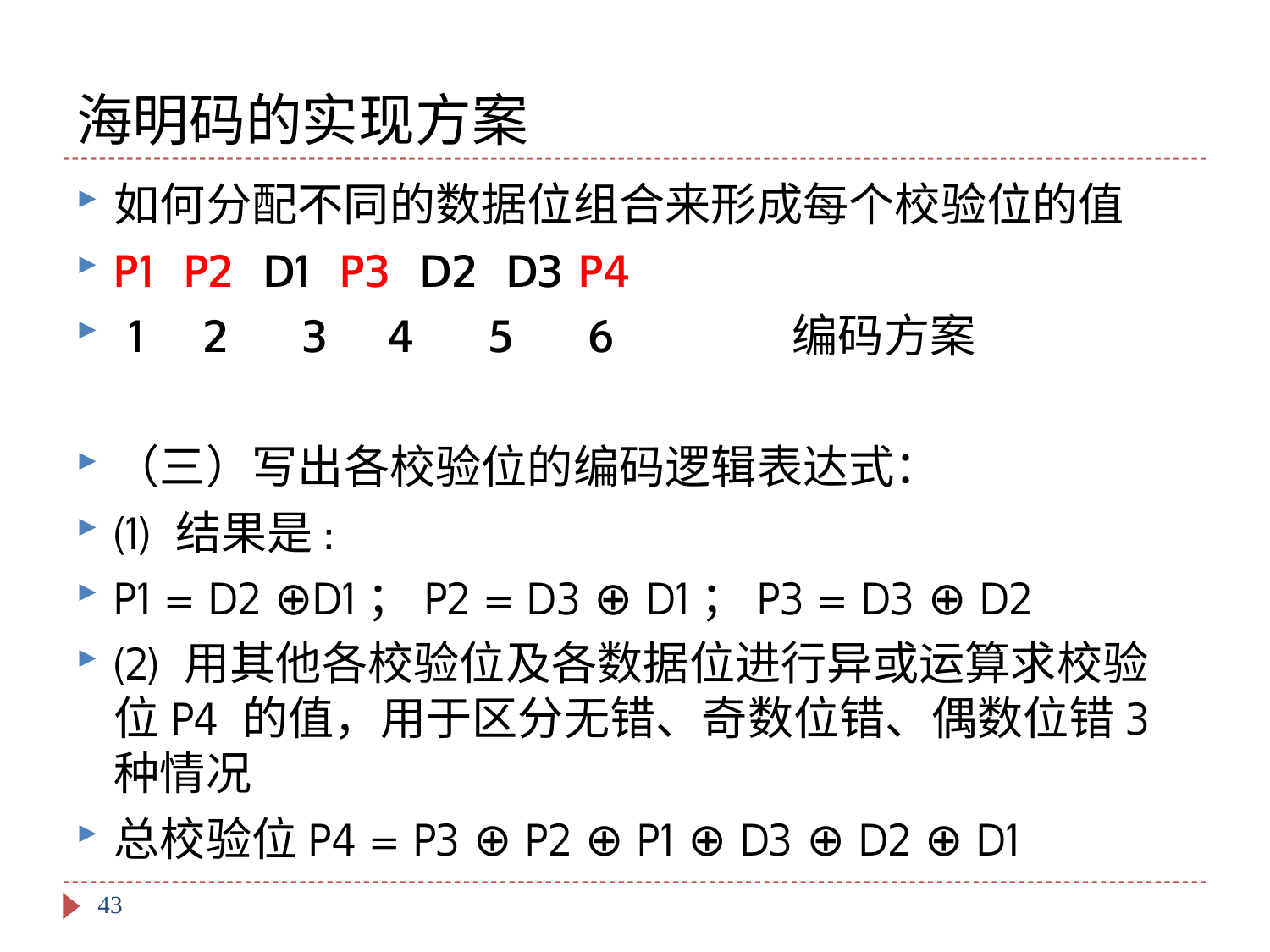

# 海明码的实现方案
如何分配不同的数据位组合来形成每个校验位的值
P1  P2  D1  P3  D2  D3 P4
 1    2     3    4     5     6            编码方案

（三）写出各校验位的编码逻辑表达式：
(1) 结果是:
P1 = D2 ⊕D1；P2 = D3 ⊕ D1；P3 = D3 ⊕ D2
(2) 用其他各校验位及各数据位进行异或运算求校验位P4 的值，用于区分无错、奇数位错、偶数位错3 种情况
总校验位P4 = P3 ⊕ P2 ⊕ P1 ⊕ D3 ⊕ D2 ⊕ D1

43